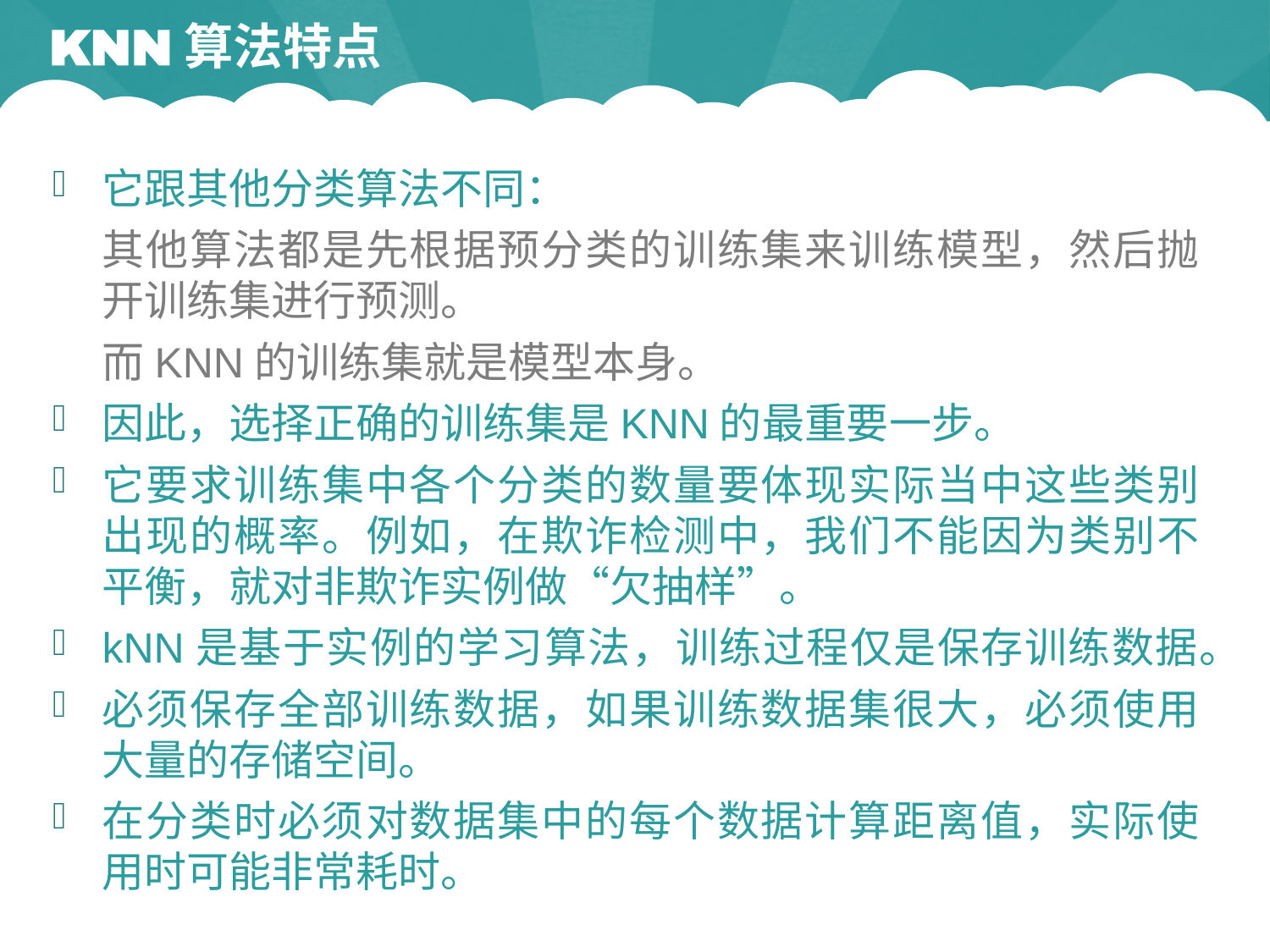

KNN算法特点
它跟其他分类算法不同：
其他算法都是先根据预分类的训练集来训练模型，然后抛开训练集进行预测。
而KNN的训练集就是模型本身。
因此，选择正确的训练集是KNN的最重要一步。
它要求训练集中各个分类的数量要体现实际当中这些类别出现的概率。例如，在欺诈检测中，我们不能因为类别不平衡，就对非欺诈实例做“欠抽样”。
kNN是基于实例的学习算法，训练过程仅是保存训练数据。
必须保存全部训练数据，如果训练数据集很大，必须使用大量的存储空间。
在分类时必须对数据集中的每个数据计算距离值，实际使用时可能非常耗时。